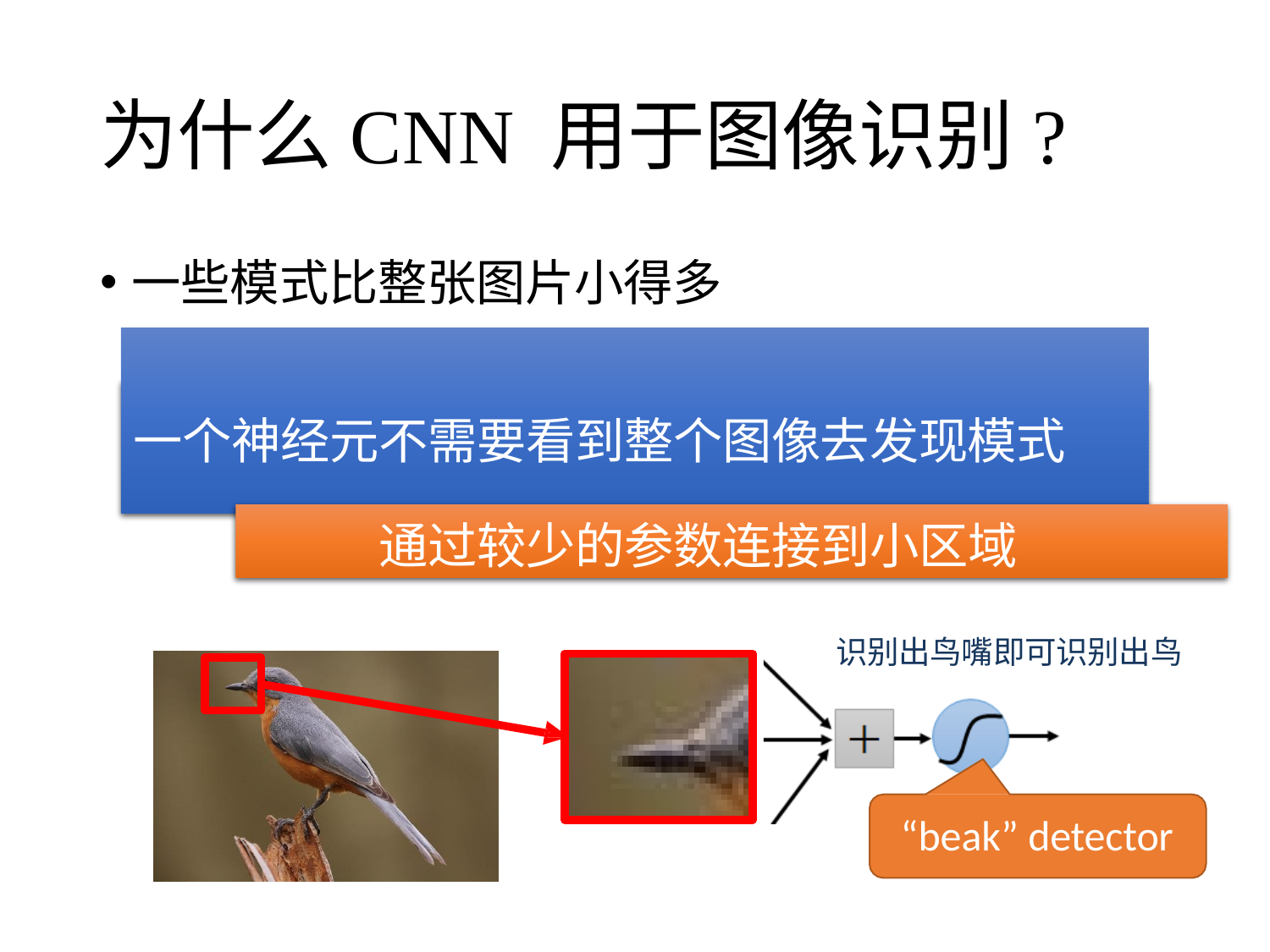

# 为什么CNN 用于图像识别?
一些模式比整张图片小得多

一个神经元不需要看到整个图像去发现模式

       通过较少的参数连接到小区域

识别出鸟嘴即可识别出鸟

“beak” detector